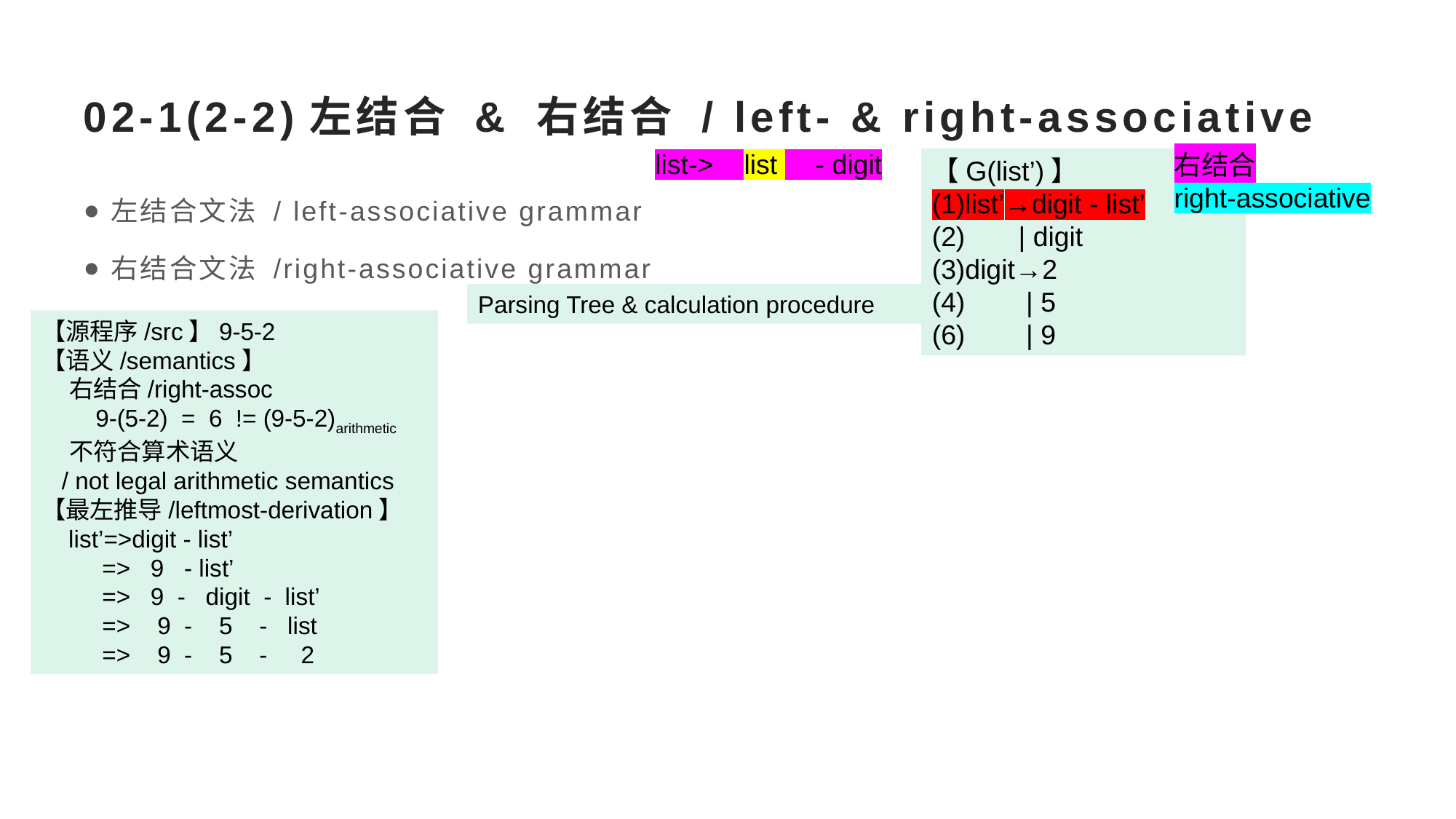

# 02-1(2-2)左结合 & 右结合 / left- & right-associative
list->    list     - digit
右结合
right-associative
【G(list’)】
(1)list’→digit - list’
(2)       | digit
(3)digit→2
(4)        | 5
(6)        | 9
左结合文法 / left-associative grammar
右结合文法 /right-associative grammar
Parsing Tree & calculation procedure
【源程序/src】9-5-2
【语义/semantics】
    右结合/right-assoc
        9-(5-2)  =  6  != (9-5-2)arithmetic
    不符合算术语义
   / not legal arithmetic semantics
【最左推导/leftmost-derivation】
    list’=>digit - list’
         =>   9   - list’
         =>   9  -   digit  -  list’
         =>    9  -    5    -   list
         =>    9  -    5    -     2